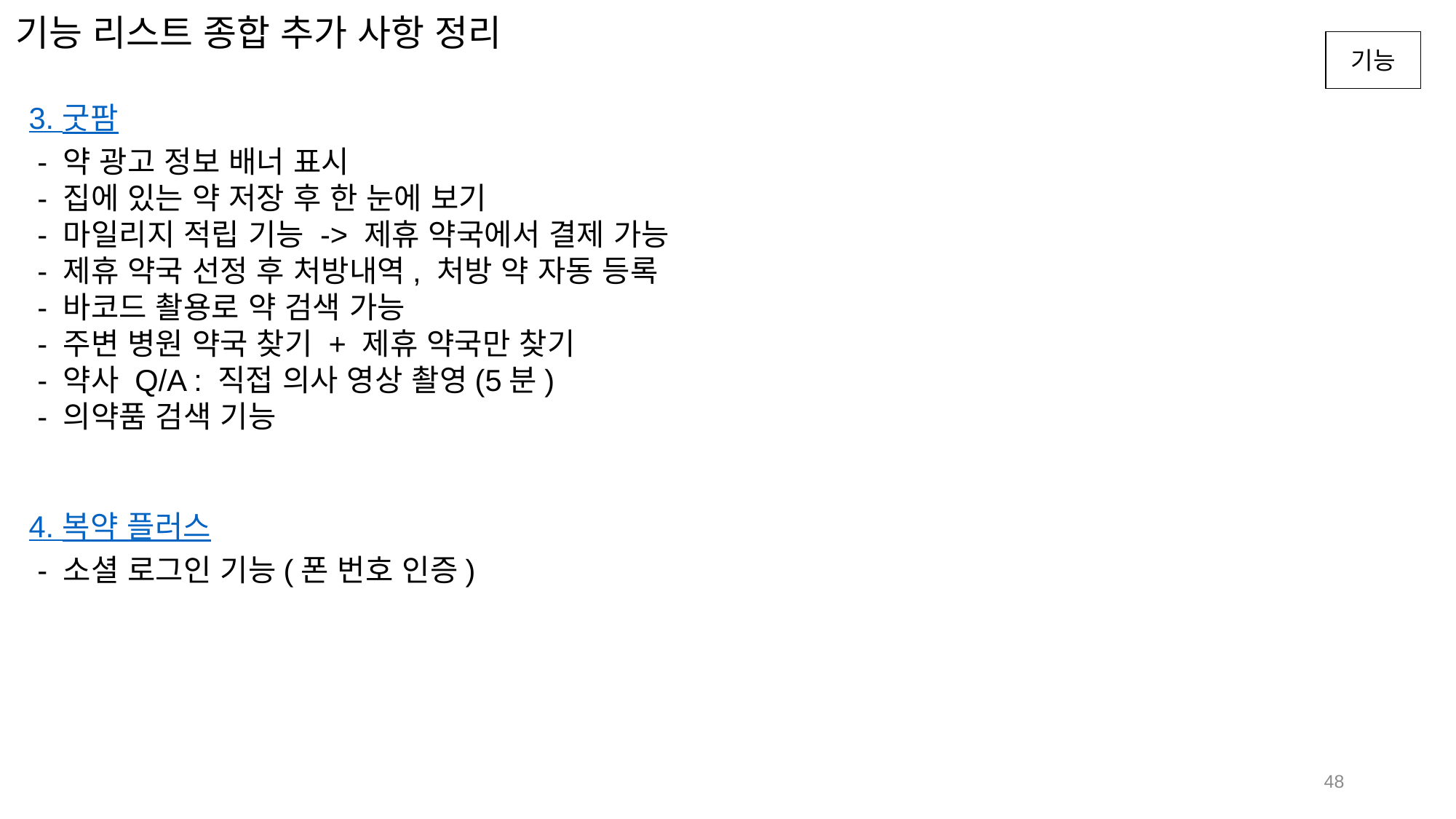

# 기능 리스트 종합 추가 사항 정리
3. 굿팜
 - 약 광고 정보 배너 표시
 - 집에 있는 약 저장 후 한 눈에 보기
 - 마일리지 적립 기능 -> 제휴 약국에서 결제 가능
 - 제휴 약국 선정 후 처방내역, 처방 약 자동 등록
 - 바코드 촬용로 약 검색 가능
 - 주변 병원 약국 찾기 + 제휴 약국만 찾기
 - 약사 Q/A : 직접 의사 영상 촬영(5분)
 - 의약품 검색 기능

4. 복약 플러스
 - 소셜 로그인 기능(폰 번호 인증)
48